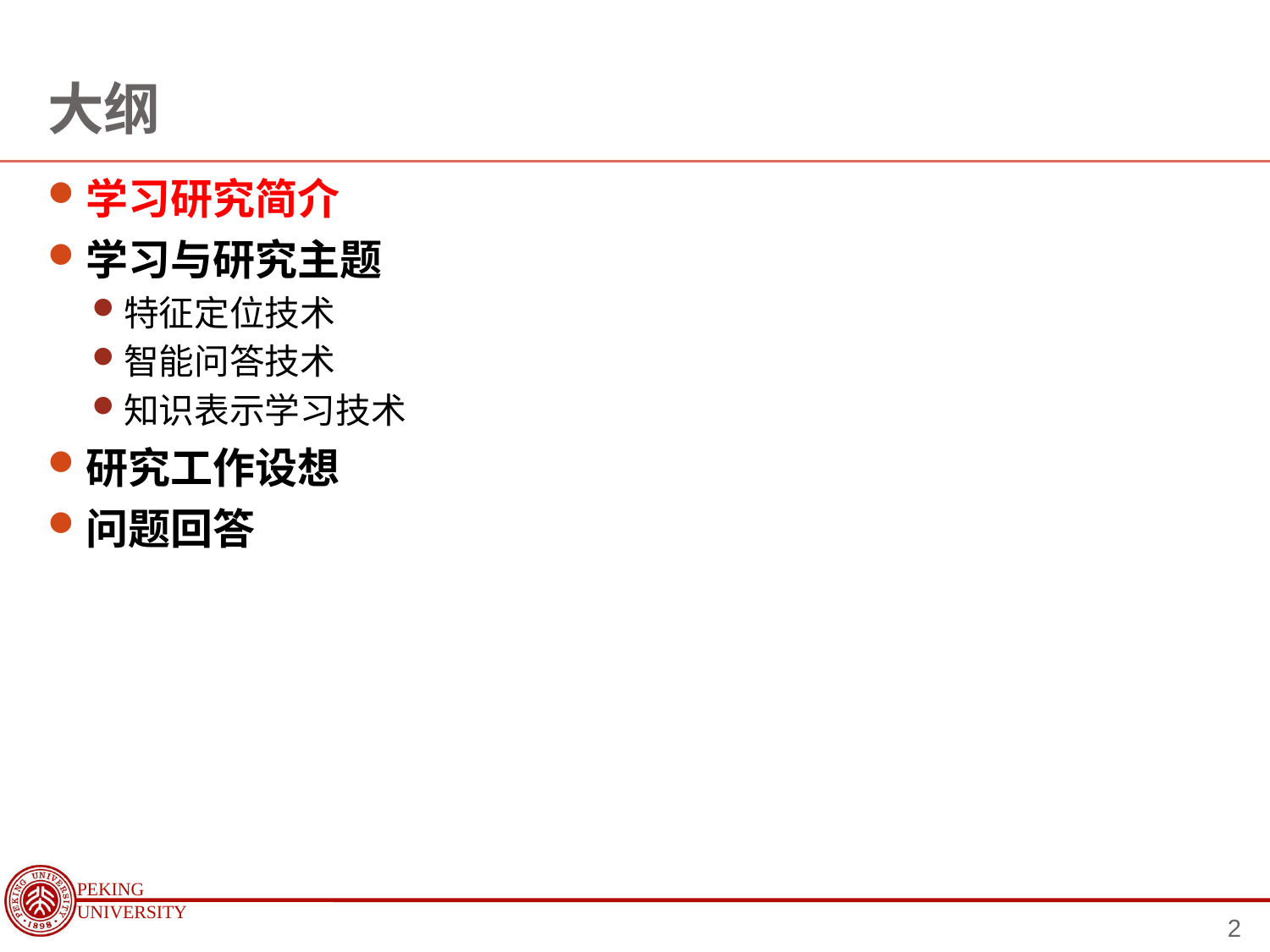

# 大纲
学习研究简介
学习与研究主题
特征定位技术
智能问答技术
知识表示学习技术
研究工作设想
问题回答

2